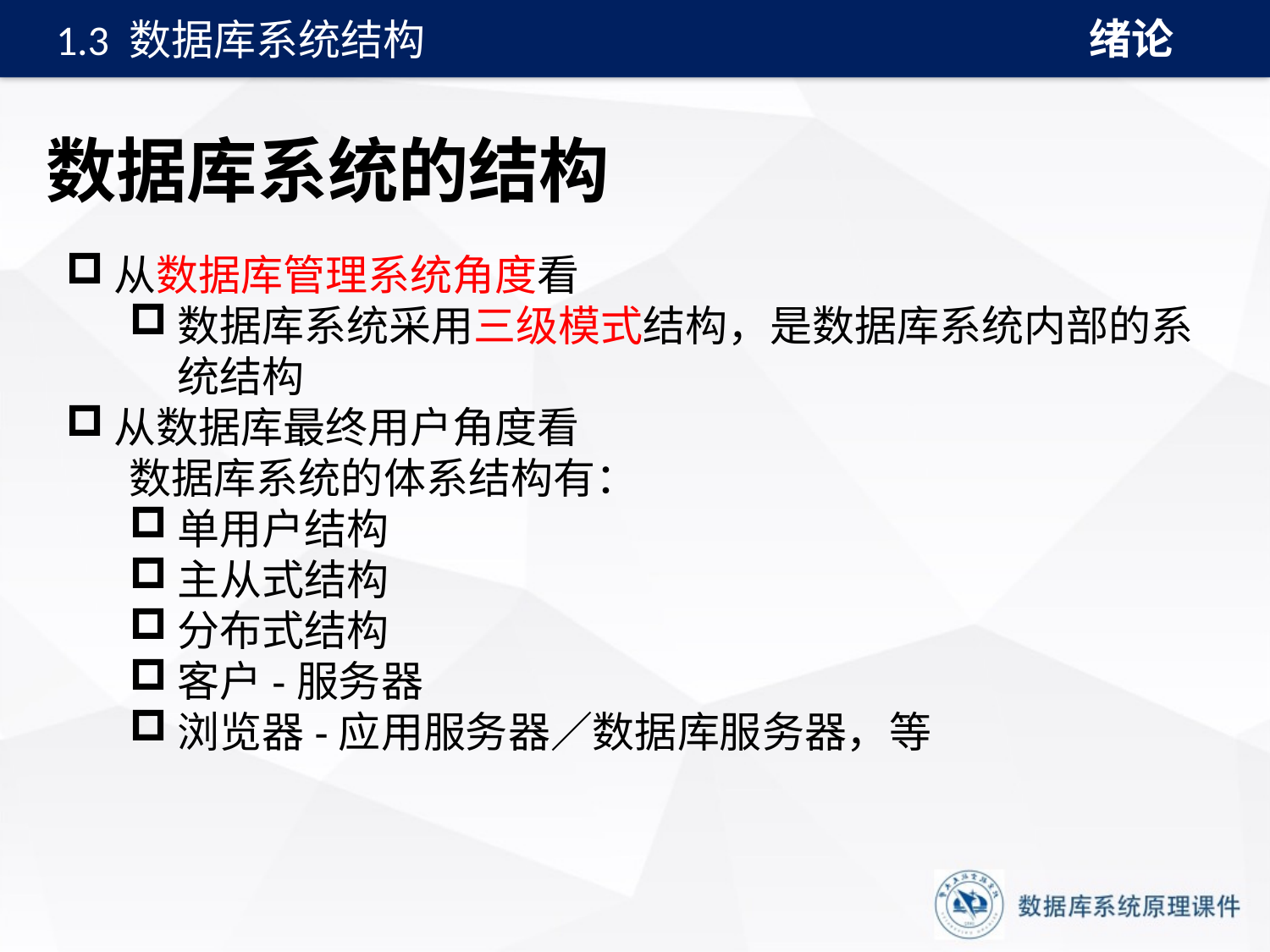

绪论
1.3 数据库系统结构
# 数据库系统的结构
从数据库管理系统角度看
数据库系统采用三级模式结构，是数据库系统内部的系统结构
从数据库最终用户角度看
数据库系统的体系结构有：
单用户结构
主从式结构
分布式结构
客户-服务器
浏览器-应用服务器／数据库服务器，等